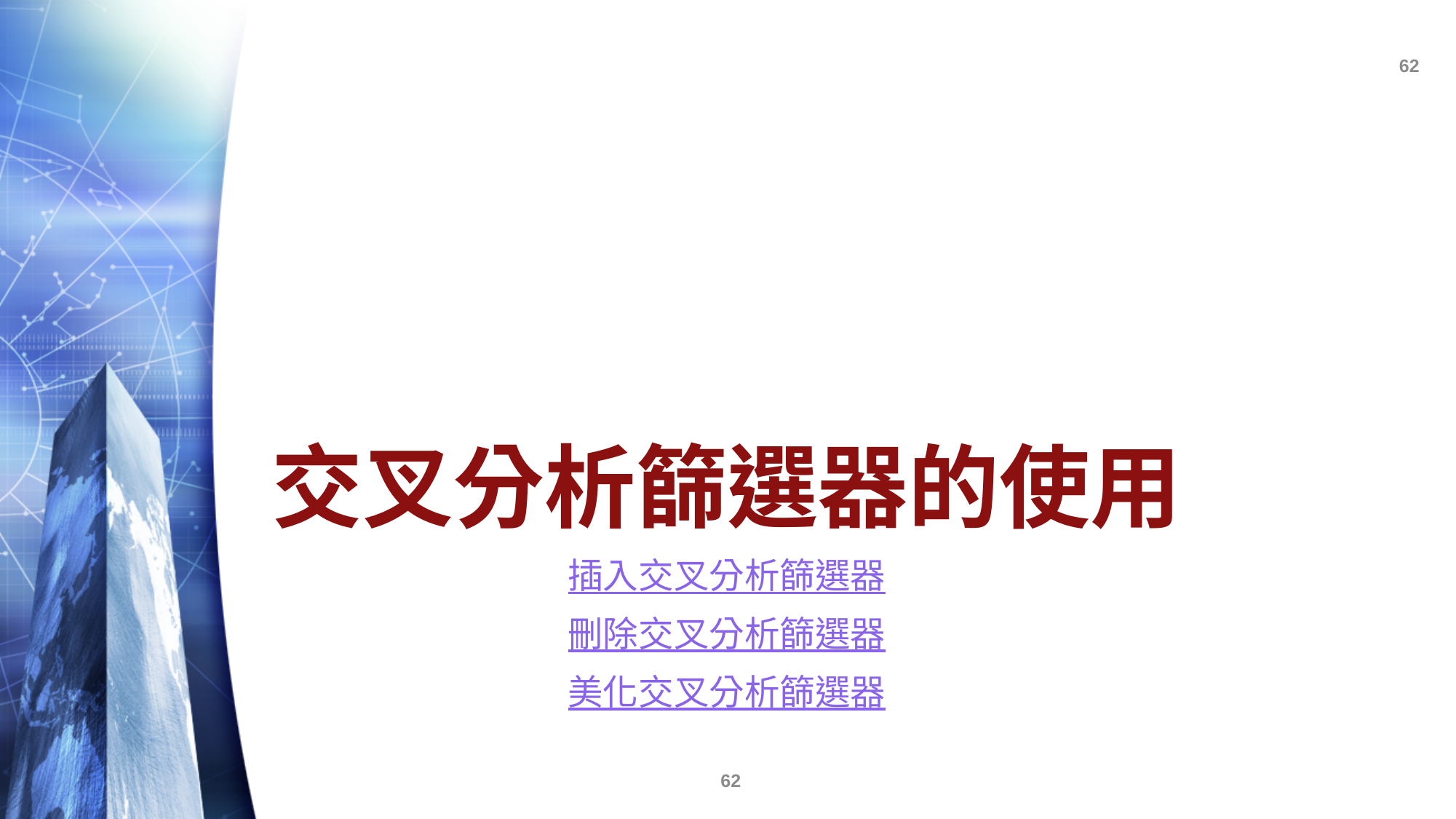

# 交叉分析篩選器的使用
插入交叉分析篩選器
刪除交叉分析篩選器
美化交叉分析篩選器
62